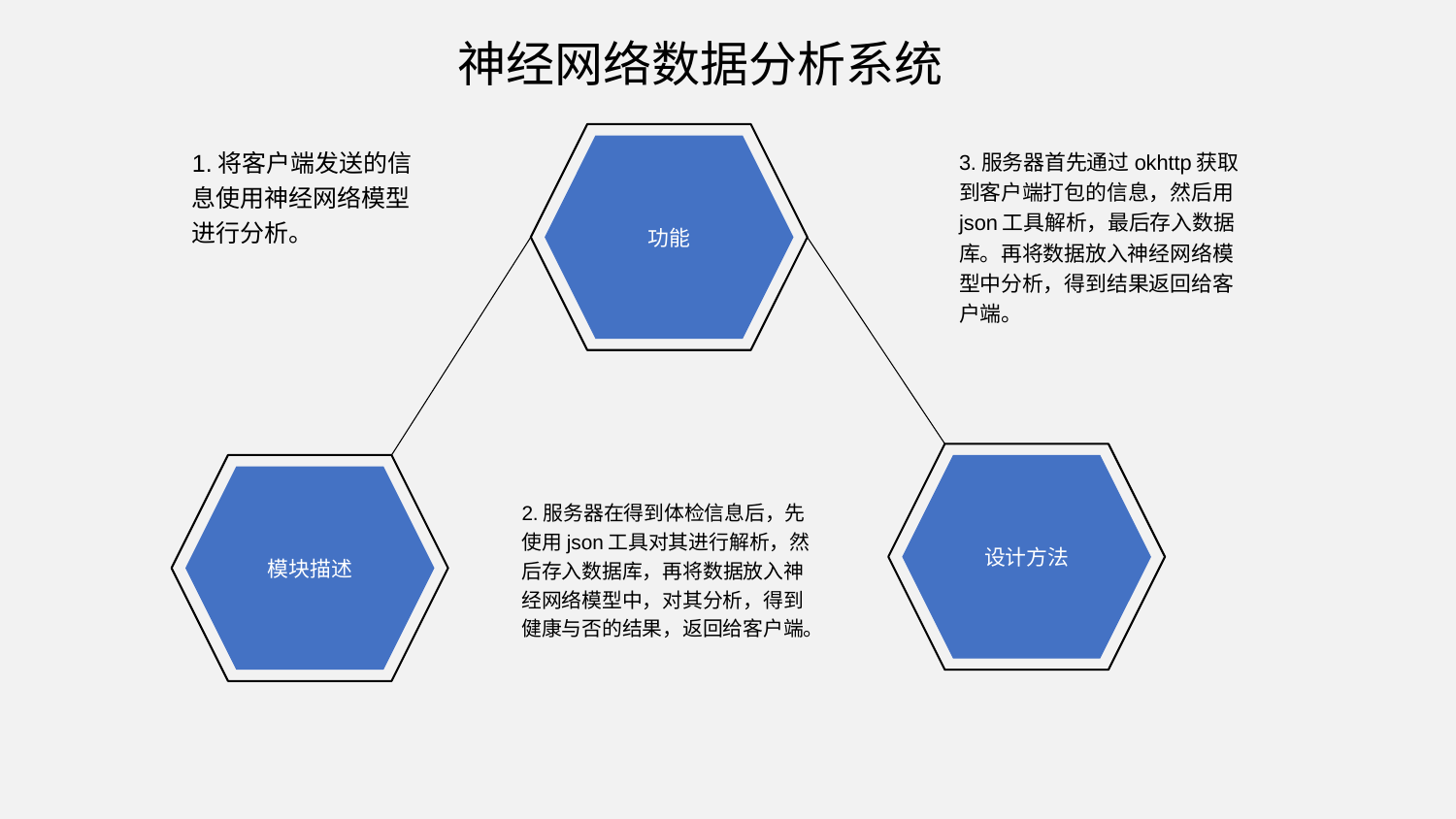

神经网络数据分析系统

功能
1.将客户端发送的信息使用神经网络模型进行分析。
3.服务器首先通过okhttp获取到客户端打包的信息，然后用json工具解析，最后存入数据库。再将数据放入神经网络模型中分析，得到结果返回给客户端。
2.服务器在得到体检信息后，先使用json工具对其进行解析，然后存入数据库，再将数据放入神经网络模型中，对其分析，得到健康与否的结果，返回给客户端。

设计方法

模块描述